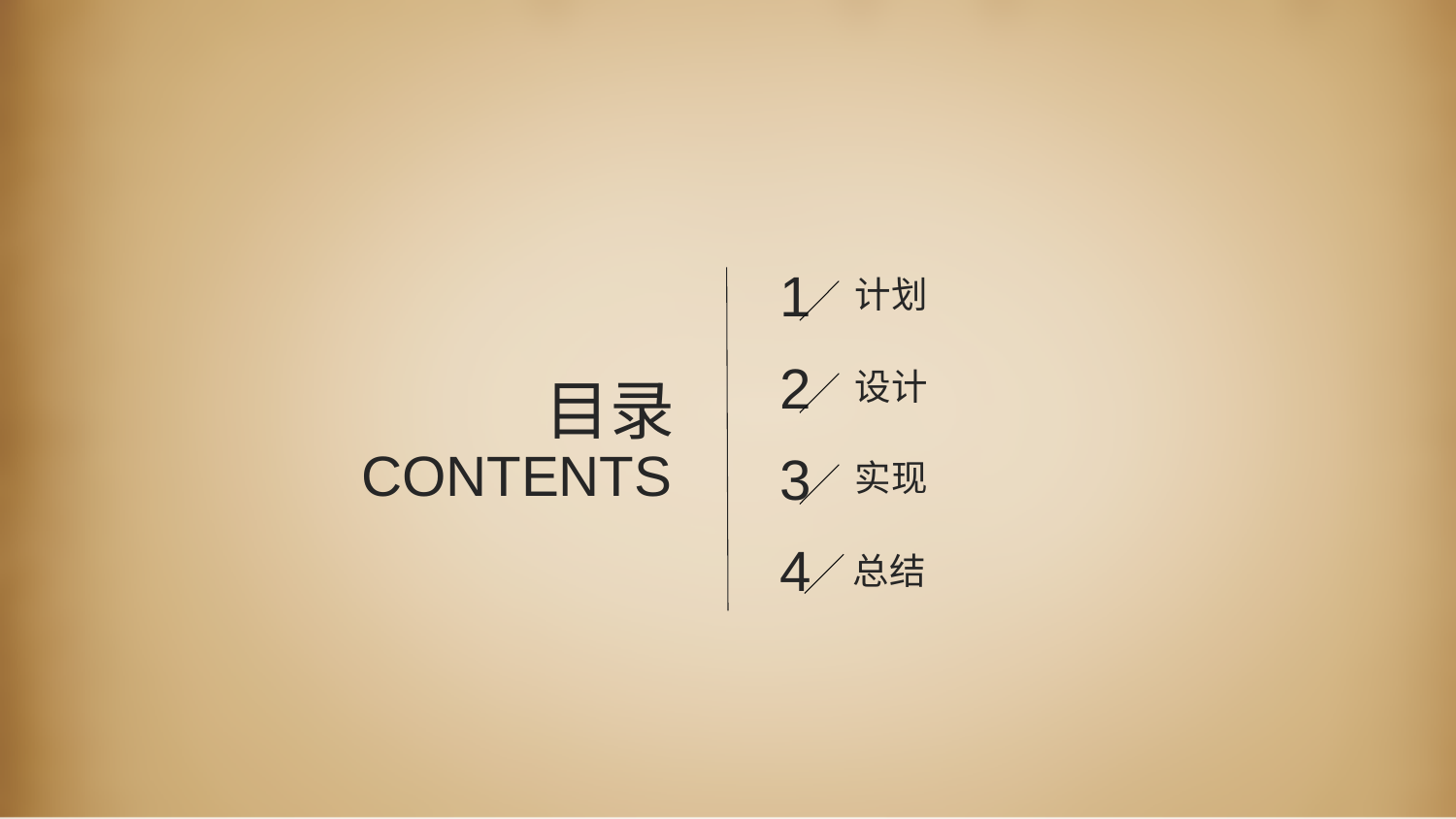

1
计划
2
设计
目录
CONTENTS
3
实现
4
总结